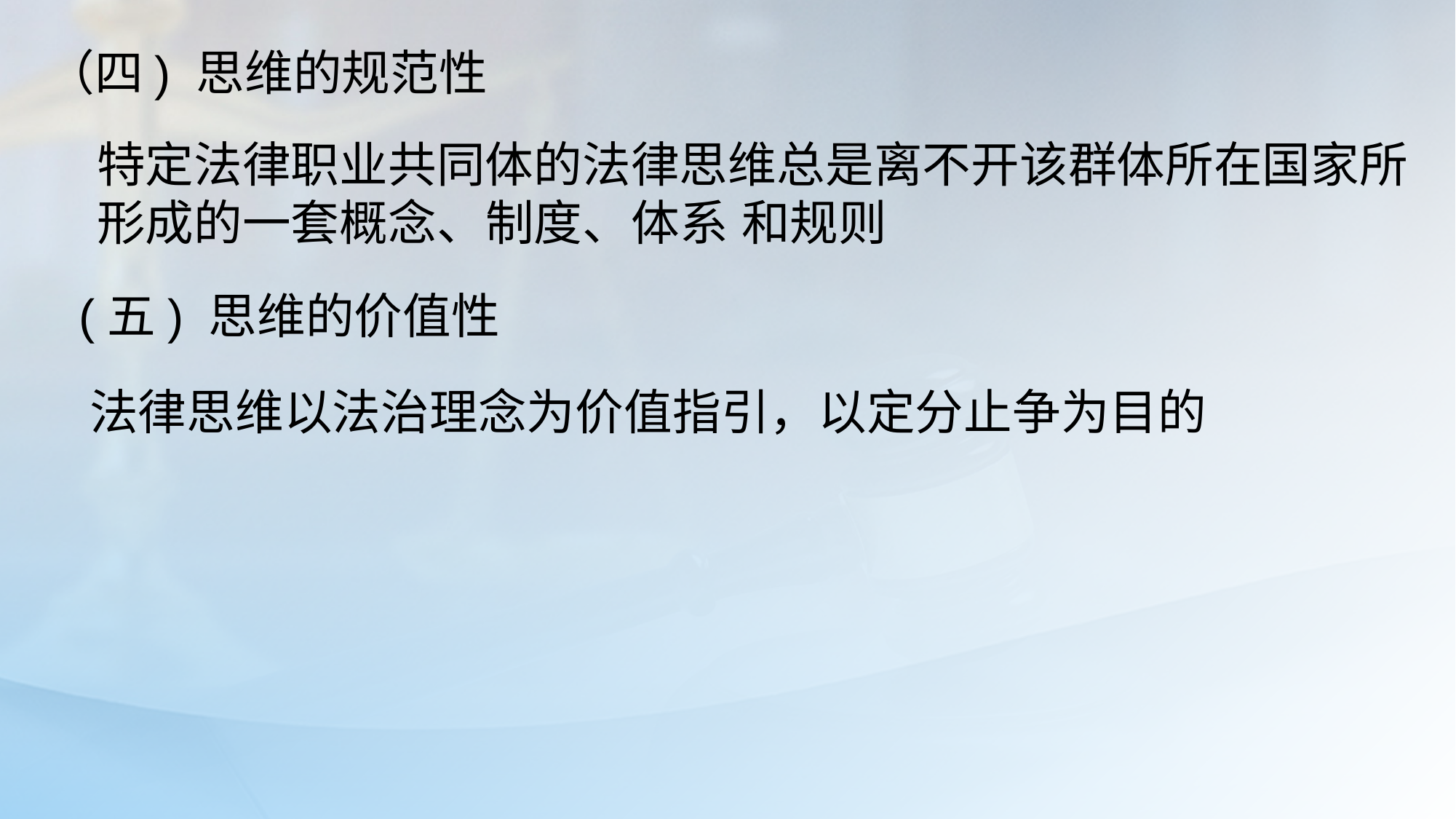

（四) 思维的规范性
特定法律职业共同体的法律思维总是离不开该群体所在国家所形成的一套概念、制度、体系 和规则
(五) 思维的价值性
法律思维以法治理念为价值指引，以定分止争为目的